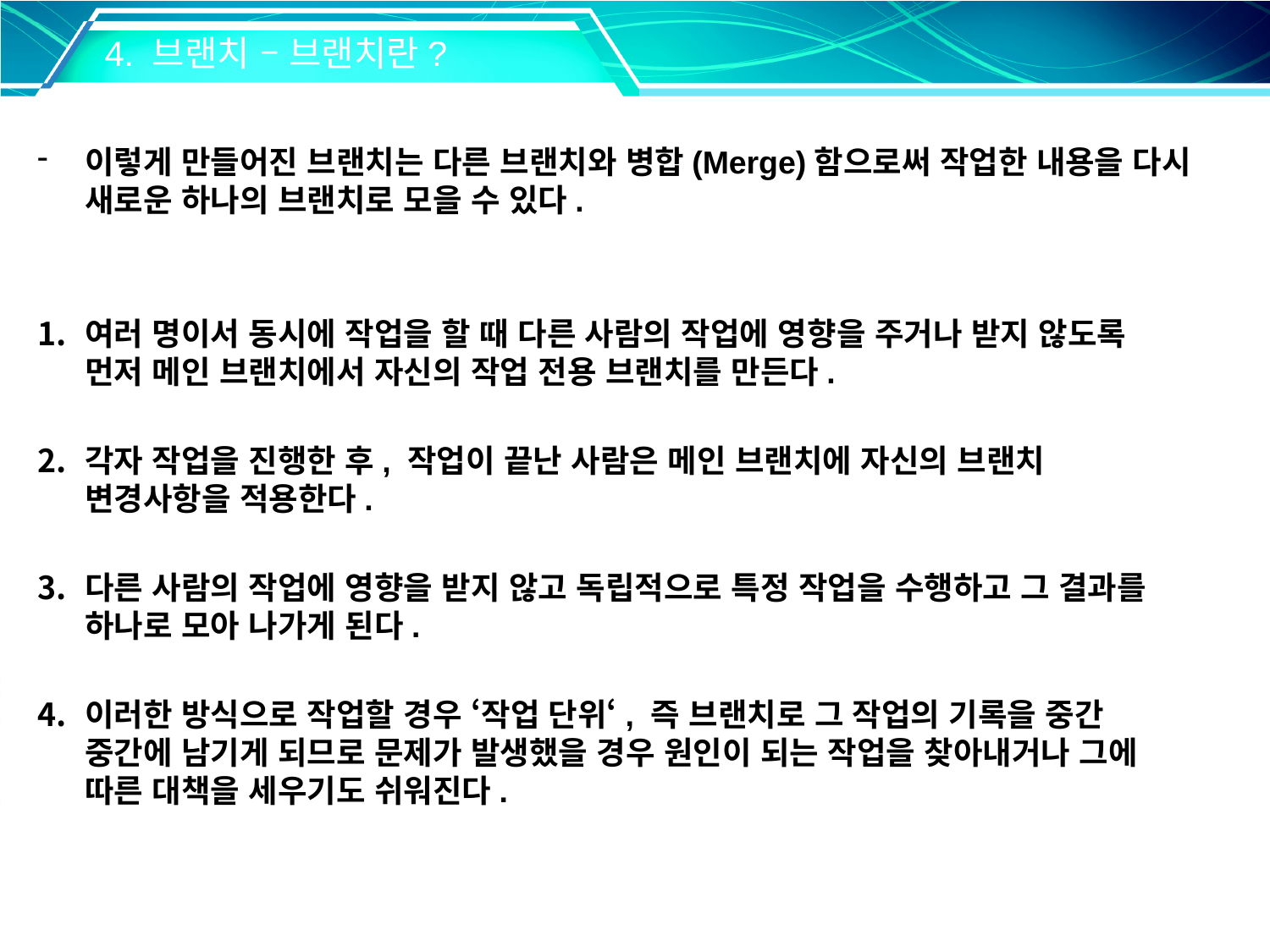

4. 브랜치 – 브랜치란?
이렇게 만들어진 브랜치는 다른 브랜치와 병합(Merge)함으로써 작업한 내용을 다시 새로운 하나의 브랜치로 모을 수 있다.

여러 명이서 동시에 작업을 할 때 다른 사람의 작업에 영향을 주거나 받지 않도록 먼저 메인 브랜치에서 자신의 작업 전용 브랜치를 만든다.

각자 작업을 진행한 후, 작업이 끝난 사람은 메인 브랜치에 자신의 브랜치 변경사항을 적용한다.

다른 사람의 작업에 영향을 받지 않고 독립적으로 특정 작업을 수행하고 그 결과를 하나로 모아 나가게 된다.

이러한 방식으로 작업할 경우 ‘작업 단위‘, 즉 브랜치로 그 작업의 기록을 중간 중간에 남기게 되므로 문제가 발생했을 경우 원인이 되는 작업을 찾아내거나 그에 따른 대책을 세우기도 쉬워진다.